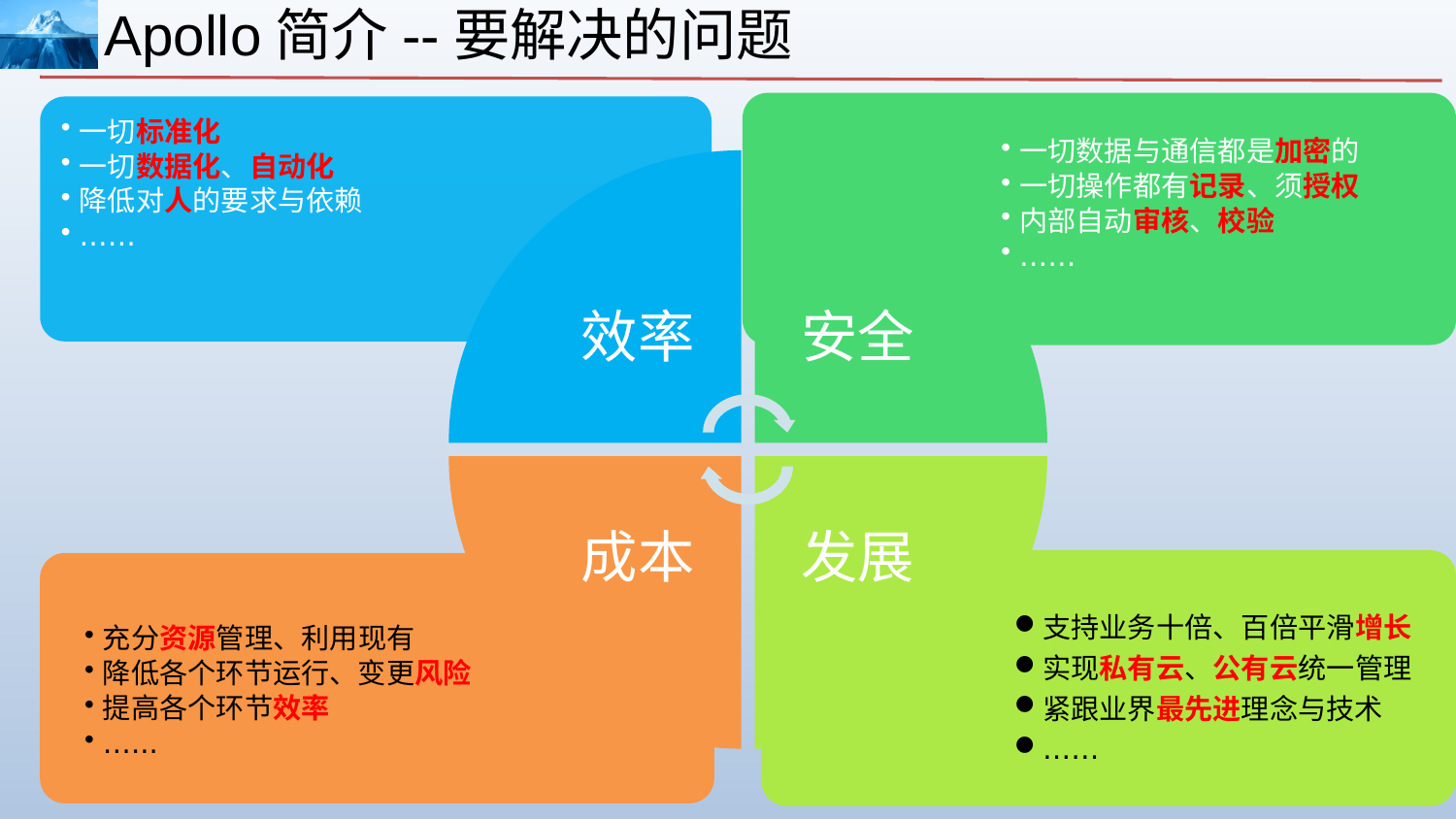

Apollo简介--要解决的问题
支持业务十倍、百倍平滑增长
实现私有云、公有云统一管理
紧跟业界最先进理念与技术
……

充分资源管理、利用现有
降低各个环节运行、变更风险
提高各个环节效率
…...

一切数据与通信都是加密的
一切操作都有记录、须授权
内部自动审核、校验
……
一切标准化
一切数据化、自动化
降低对人的要求与依赖
……
效率
安全
发展
成本